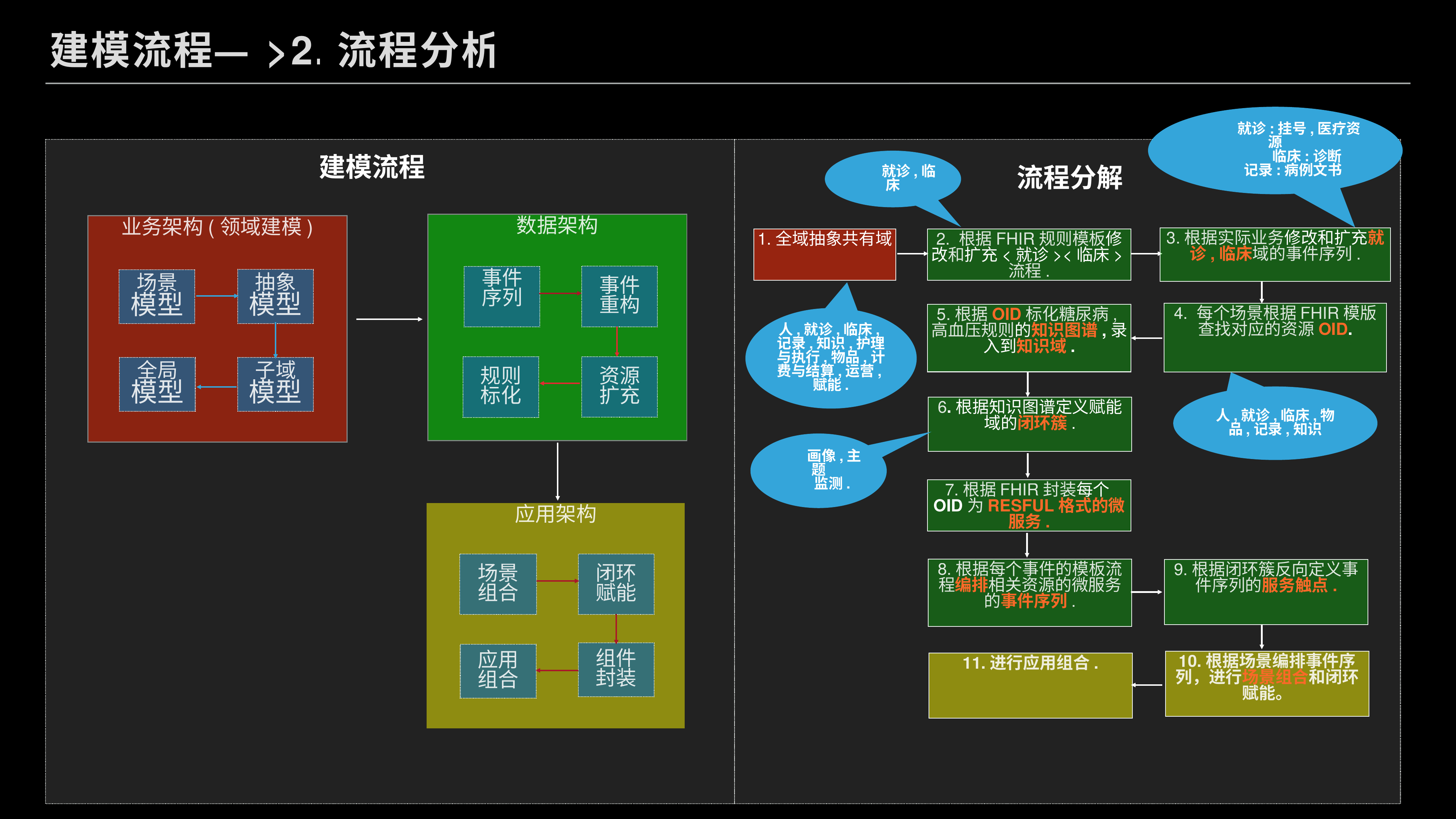

建模流程—>2.流程分析
           就诊:挂号,医疗资源
               临床:诊断
        记录:病例文书

                                           建模流程

       就诊,临床
                                           流程分解

数据架构
业务架构(领域建模)
抽象
模型
场景
模型

全局
模型
子域
模型

3.根据实际业务修改和扩充就诊,临床域的事件序列.
1.全域抽象共有域
2. 根据fhir规则模板修改和扩充<就诊><临床>流程.

事件
重构
事件
序列

4. 每个场景根据fhir模版查找对应的资源oid.
5.根据oid标化糖尿病,高血压规则的知识图谱,录入到知识域.
人,就诊,临床,记录,知识,护理与执行,物品,计费与结算,运营,赋能.

规则
标化
资源
扩充

人,就诊,临床,物品,记录,知识
6.根据知识图谱定义赋能 域的闭环簇.
       画像,主题
      监测.

7.根据fhir封装每个oid为resful格式的微服务.
应用架构

场景
组合
闭环
赋能
8.根据每个事件的模板流程编排相关资源的微服务的事件序列.
9.根据闭环簇反向定义事件序列的服务触点.

组件
封装
应用
组合
10.根据场景编排事件序列，进行场景组合和闭环赋能。
11.进行应用组合.